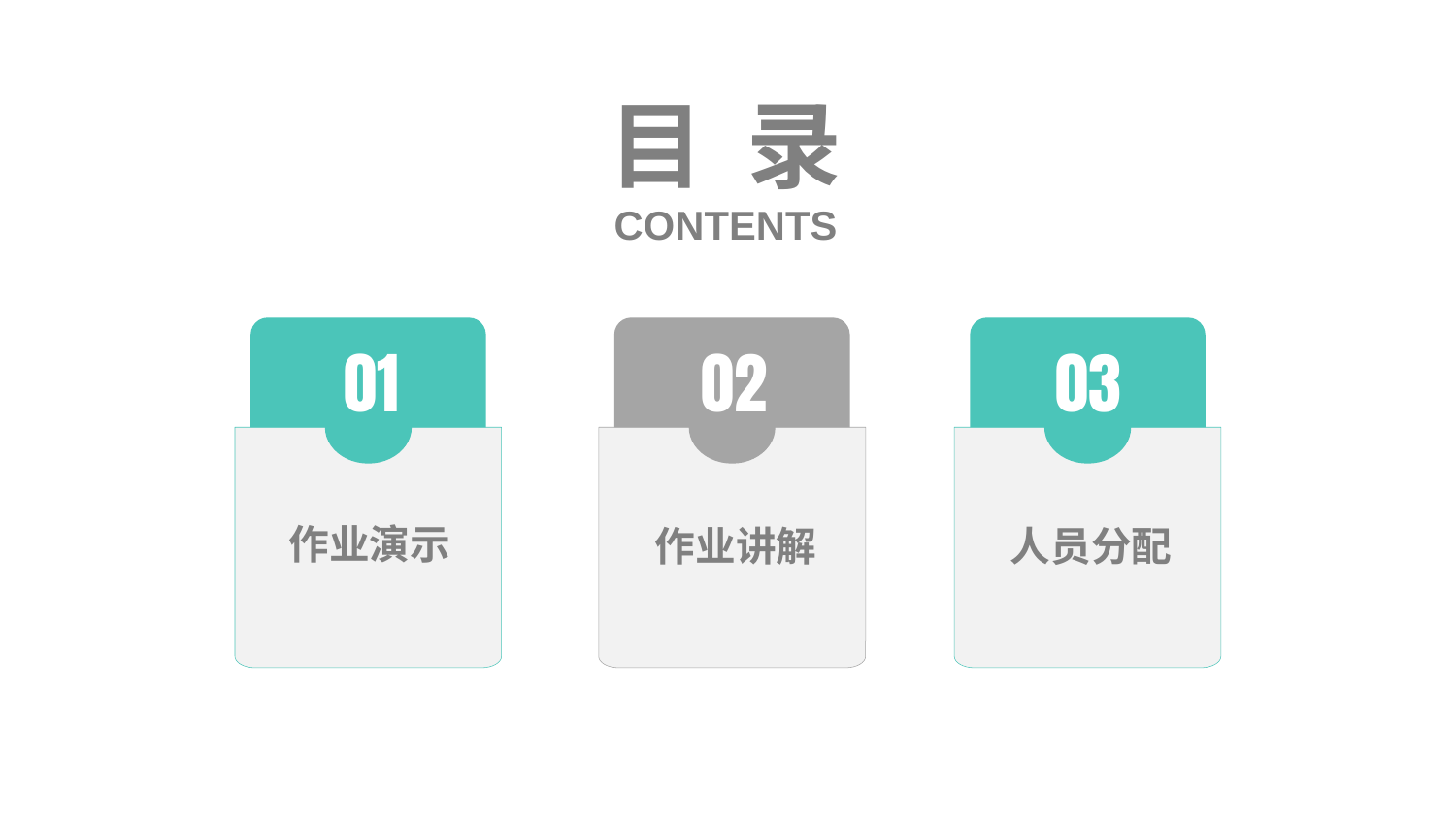

目  录
CONTENTS

01

作业演示

02

作业讲解

03

人员分配